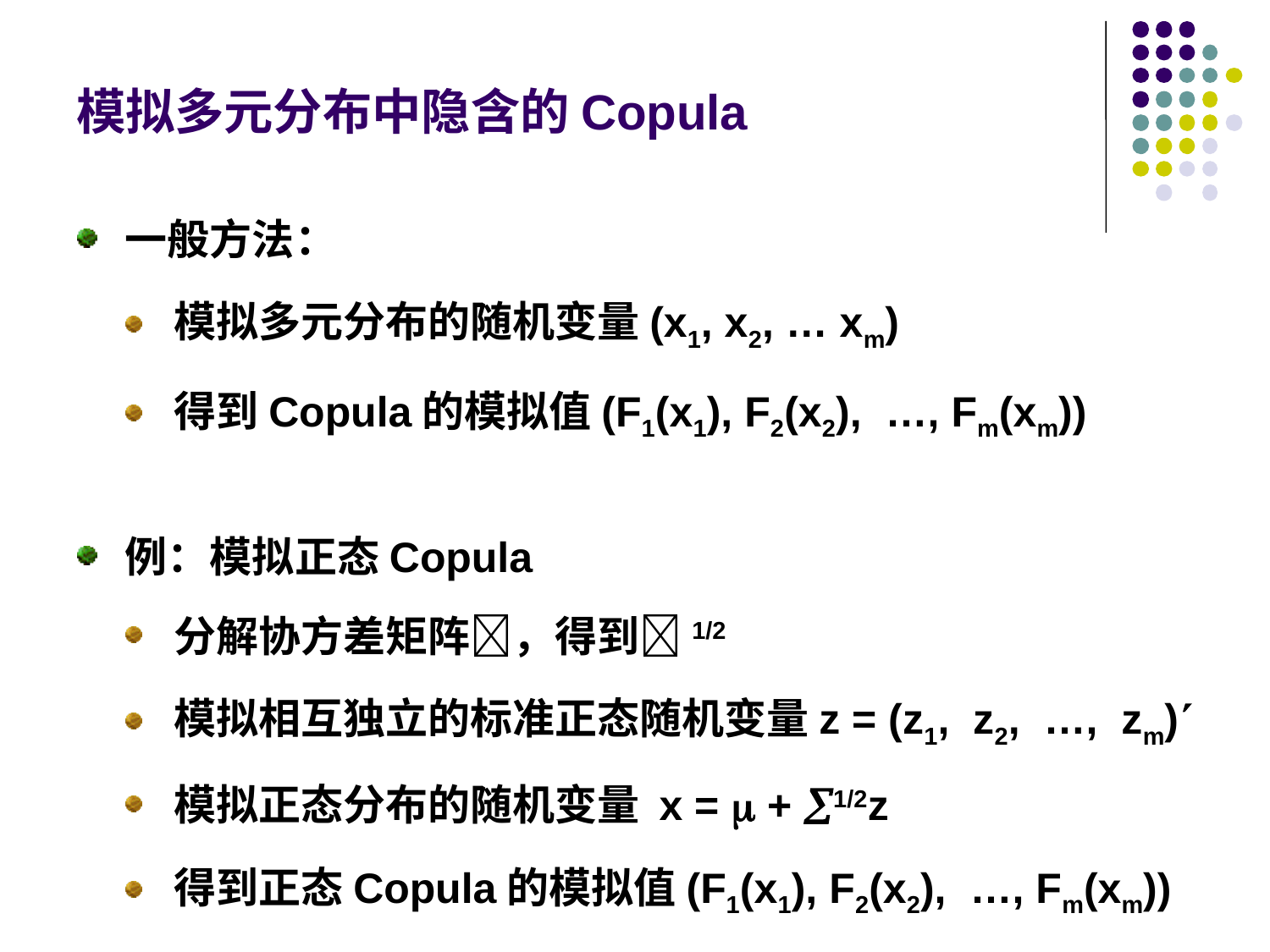

# 模拟多元分布中隐含的Copula
一般方法：
模拟多元分布的随机变量(x1, x2, … xm)
得到Copula的模拟值(F1(x1), F2(x2),  …, Fm(xm))

例：模拟正态Copula
分解协方差矩阵∑，得到∑1/2
模拟相互独立的标准正态随机变量z = (z1,  z2,  …,  zm)′
模拟正态分布的随机变量 x = μ + ∑1/2z
得到正态Copula的模拟值(F1(x1), F2(x2),  …, Fm(xm))